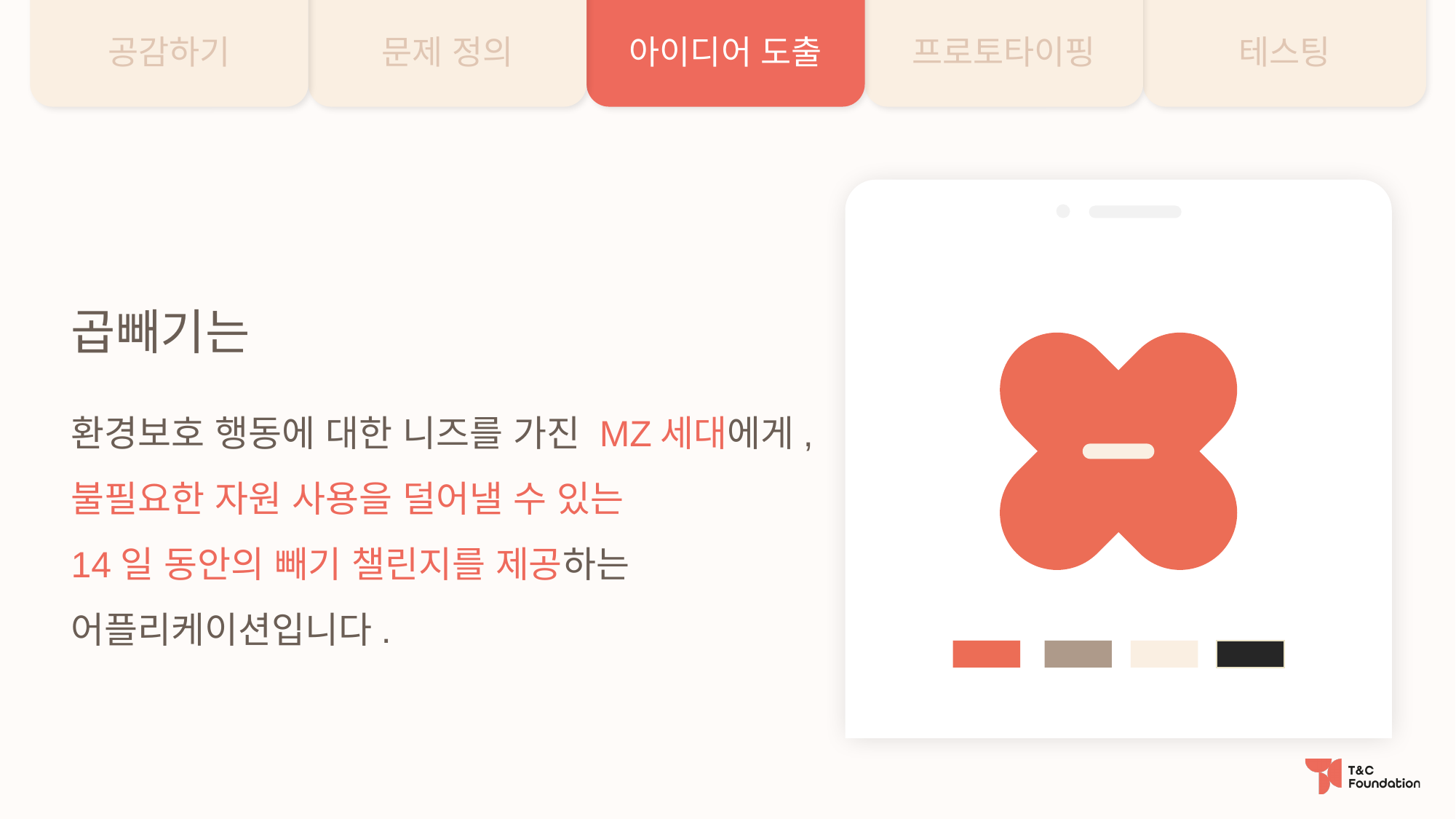

공감하기
문제 정의
아이디어 도출
프로토타이핑
테스팅

곱빼기는

환경보호 행동에 대한 니즈를 가진 MZ세대에게,
불필요한 자원 사용을 덜어낼 수 있는
14일 동안의 빼기 챌린지를 제공하는
어플리케이션입니다.